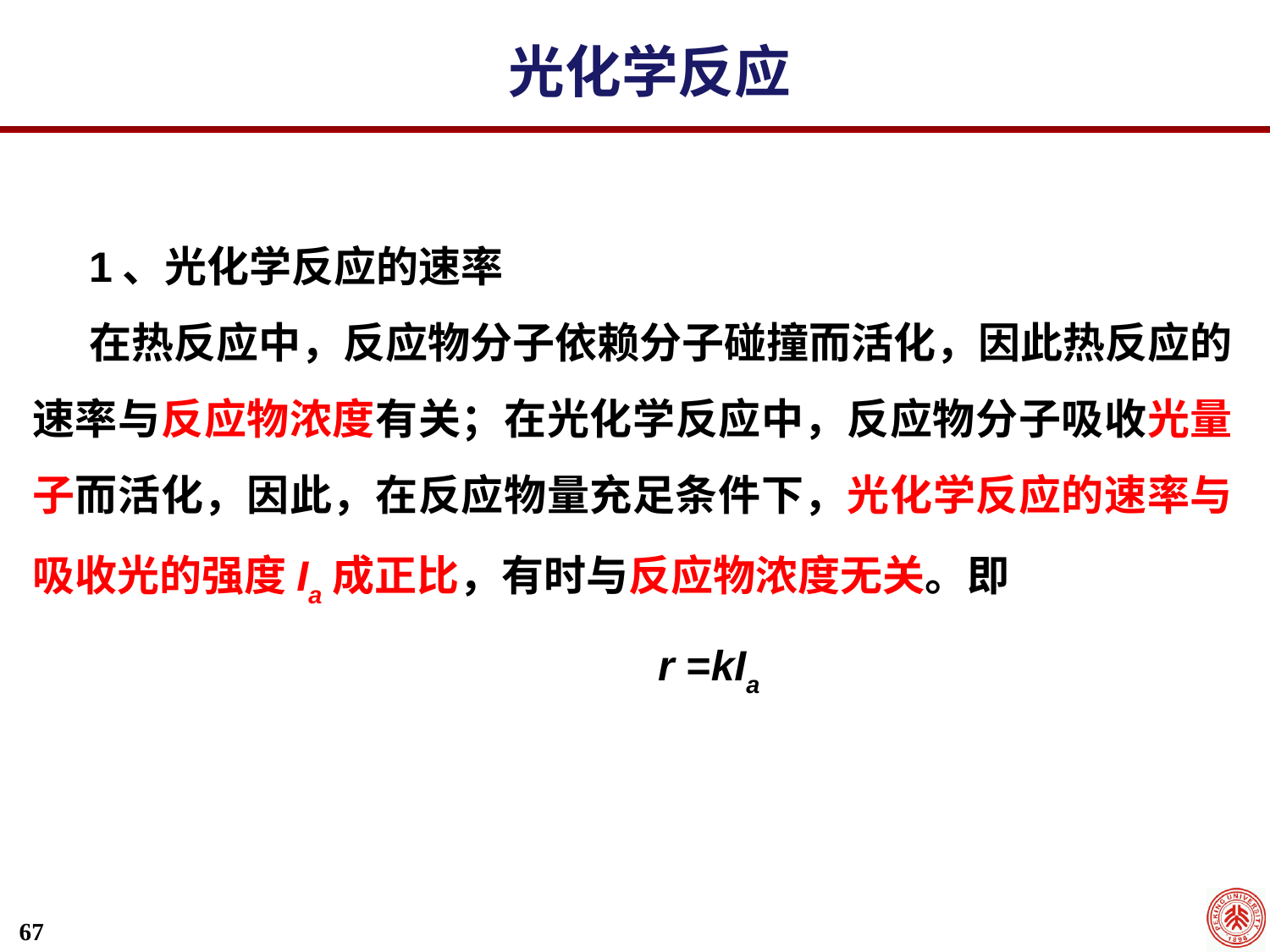

光化学反应

1、光化学反应的速率
在热反应中，反应物分子依赖分子碰撞而活化，因此热反应的速率与反应物浓度有关；在光化学反应中，反应物分子吸收光量子而活化，因此，在反应物量充足条件下，光化学反应的速率与吸收光的强度Ia成正比，有时与反应物浓度无关。即
                                                r =kIa
67